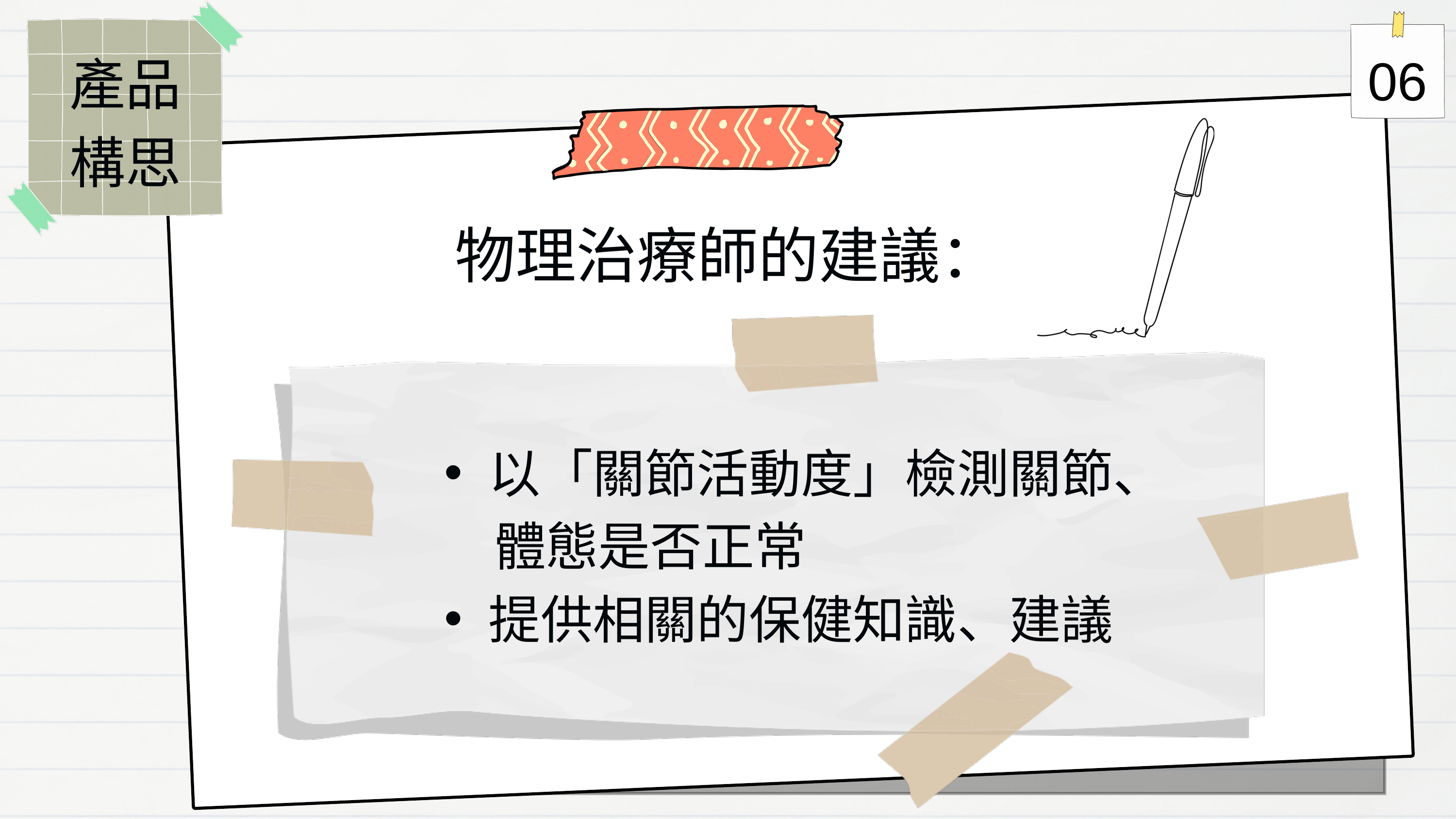

06
產品構思

物理治療師的建議：

以「關節活動度」檢測關節、
       體態是否正常
提供相關的保健知識、建議